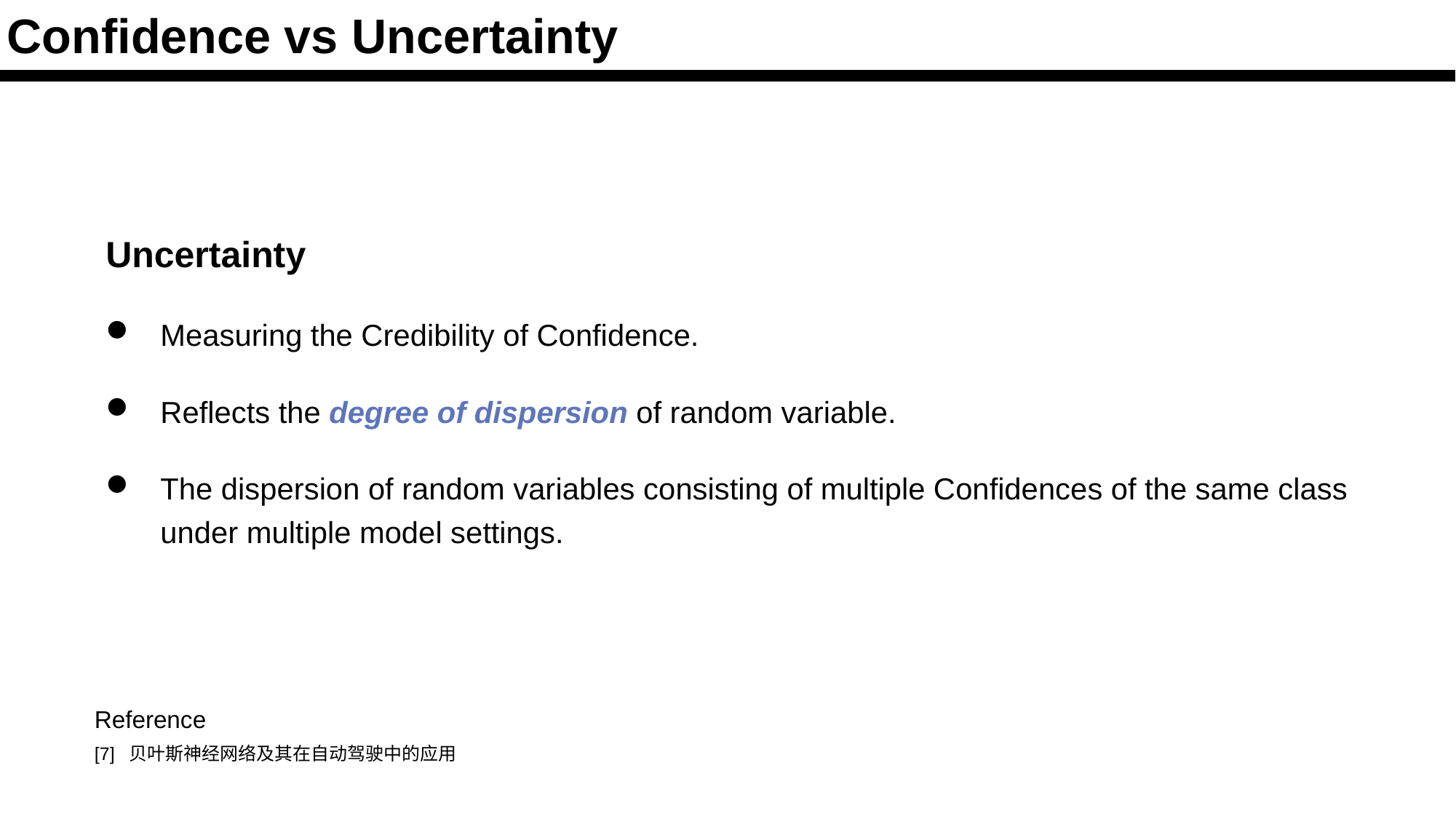

Confidence vs Uncertainty
Uncertainty
Measuring the Credibility of Confidence.
Reflects the degree of dispersion of random variable.
The dispersion of random variables consisting of multiple Confidences of the same class under multiple model settings.
Reference
[7] 贝叶斯神经网络及其在自动驾驶中的应用